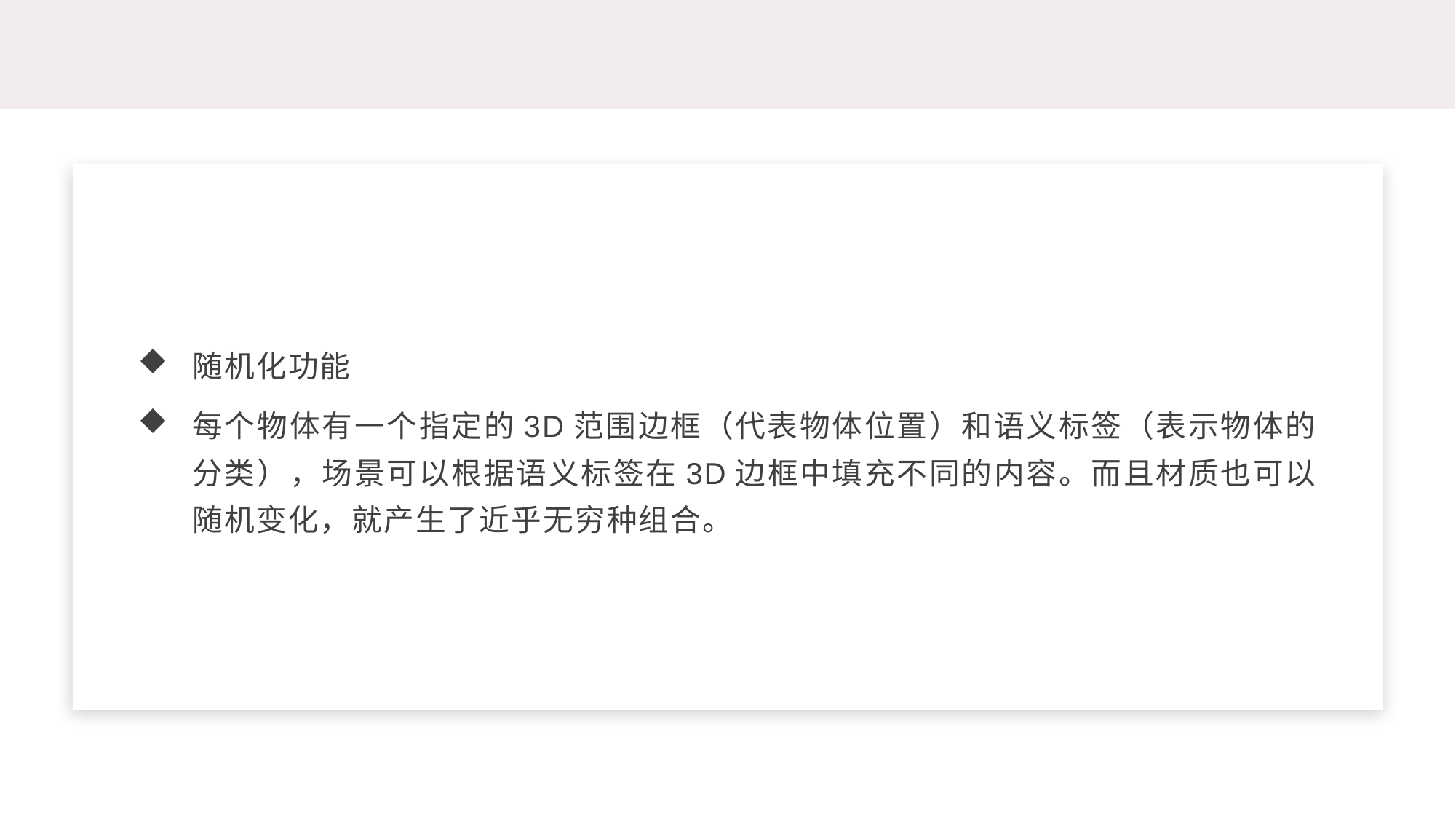

随机化功能
每个物体有一个指定的3D范围边框（代表物体位置）和语义标签（表示物体的分类），场景可以根据语义标签在3D边框中填充不同的内容。而且材质也可以随机变化，就产生了近乎无穷种组合。